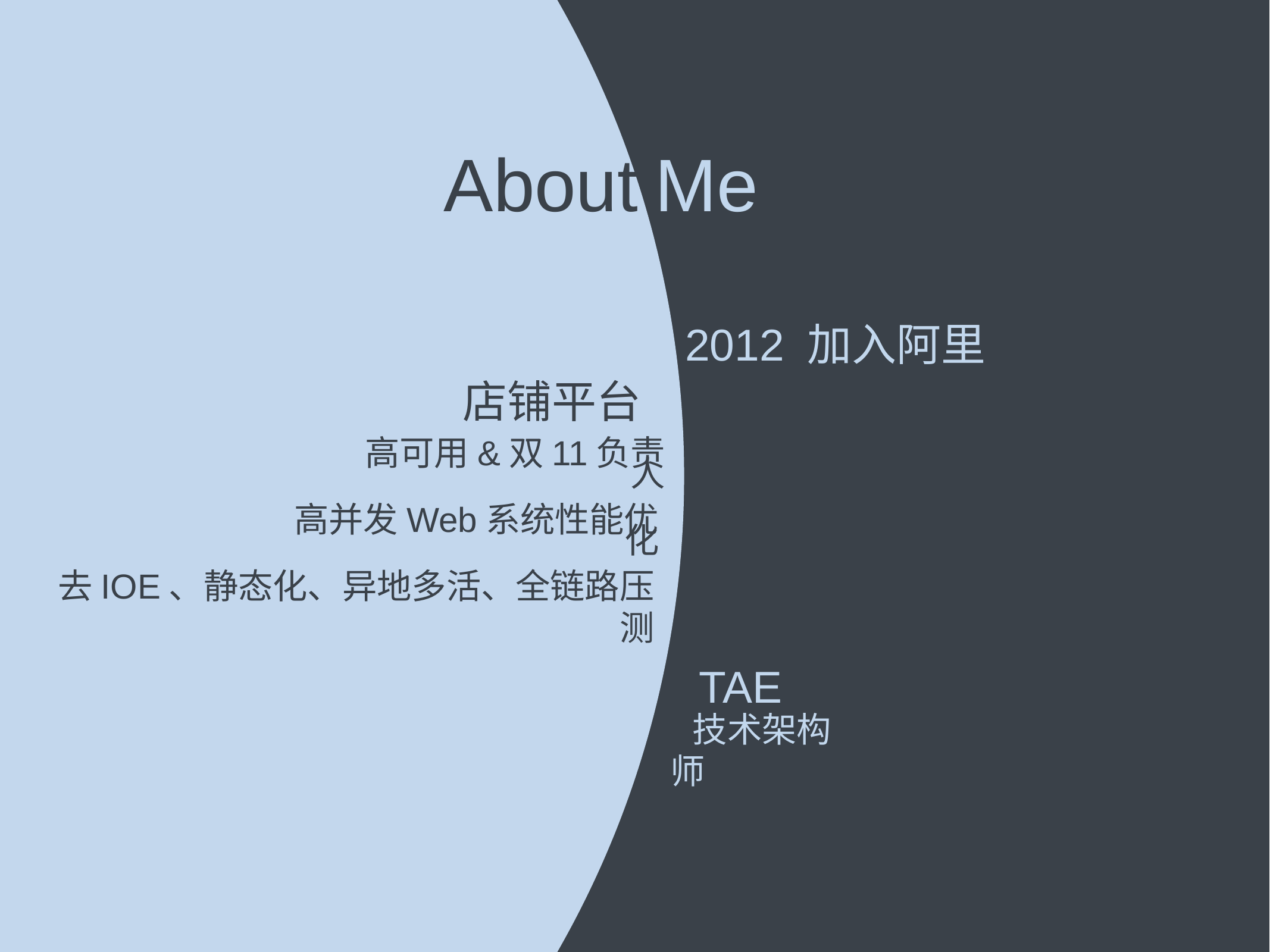

About
Me
2012 加入阿里
店铺平台
高可用&双11负责人
高并发Web系统性能优化
去IOE、静态化、异地多活、全链路压测
TAE
技术架构师